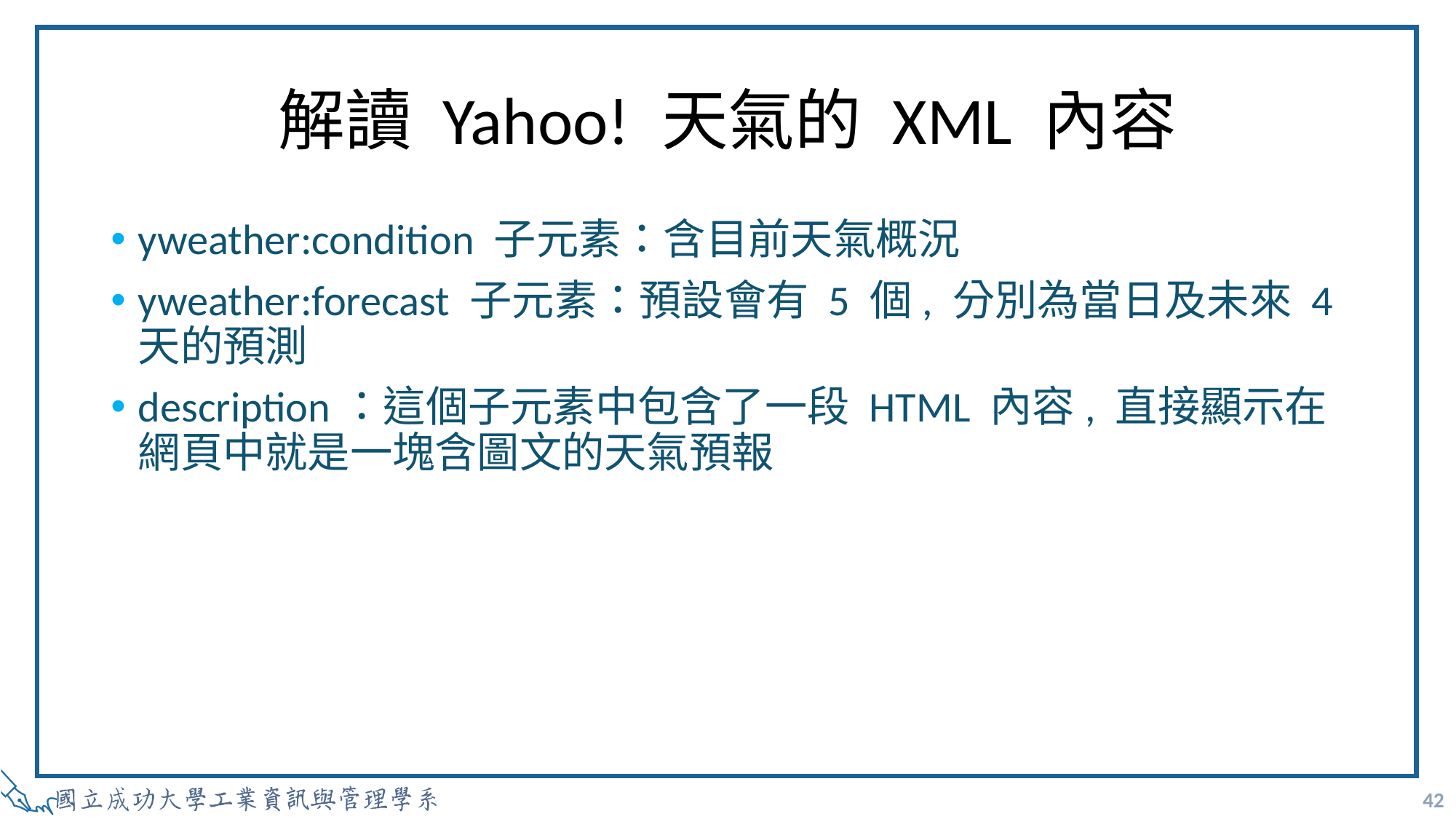

# 解讀 Yahoo! 天氣的 XML 內容
yweather:condition 子元素：含目前天氣概況
yweather:forecast 子元素：預設會有 5 個, 分別為當日及未來 4 天的預測
description：這個子元素中包含了一段 HTML 內容, 直接顯示在網頁中就是一塊含圖文的天氣預報
42